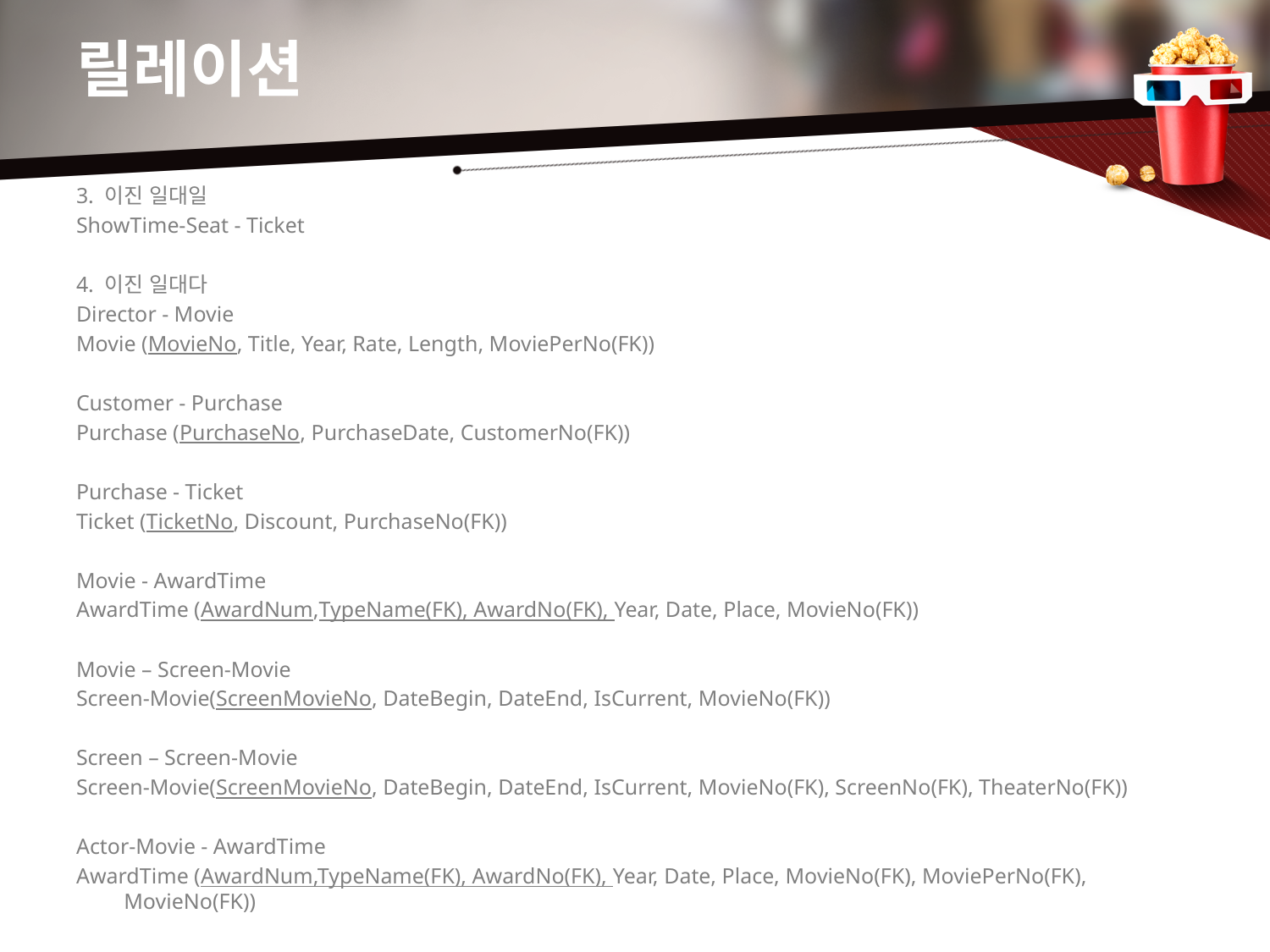

# 릴레이션
3. 이진 일대일
ShowTime-Seat - Ticket

4. 이진 일대다
Director - Movie
Movie (MovieNo, Title, Year, Rate, Length, MoviePerNo(FK))

Customer - Purchase
Purchase (PurchaseNo, PurchaseDate, CustomerNo(FK))

Purchase - Ticket
Ticket (TicketNo, Discount, PurchaseNo(FK))

Movie - AwardTime
AwardTime (AwardNum,TypeName(FK), AwardNo(FK), Year, Date, Place, MovieNo(FK))

Movie – Screen-Movie
Screen-Movie(ScreenMovieNo, DateBegin, DateEnd, IsCurrent, MovieNo(FK))

Screen – Screen-Movie
Screen-Movie(ScreenMovieNo, DateBegin, DateEnd, IsCurrent, MovieNo(FK), ScreenNo(FK), TheaterNo(FK))

Actor-Movie - AwardTime
AwardTime (AwardNum,TypeName(FK), AwardNo(FK), Year, Date, Place, MovieNo(FK), MoviePerNo(FK), MovieNo(FK))